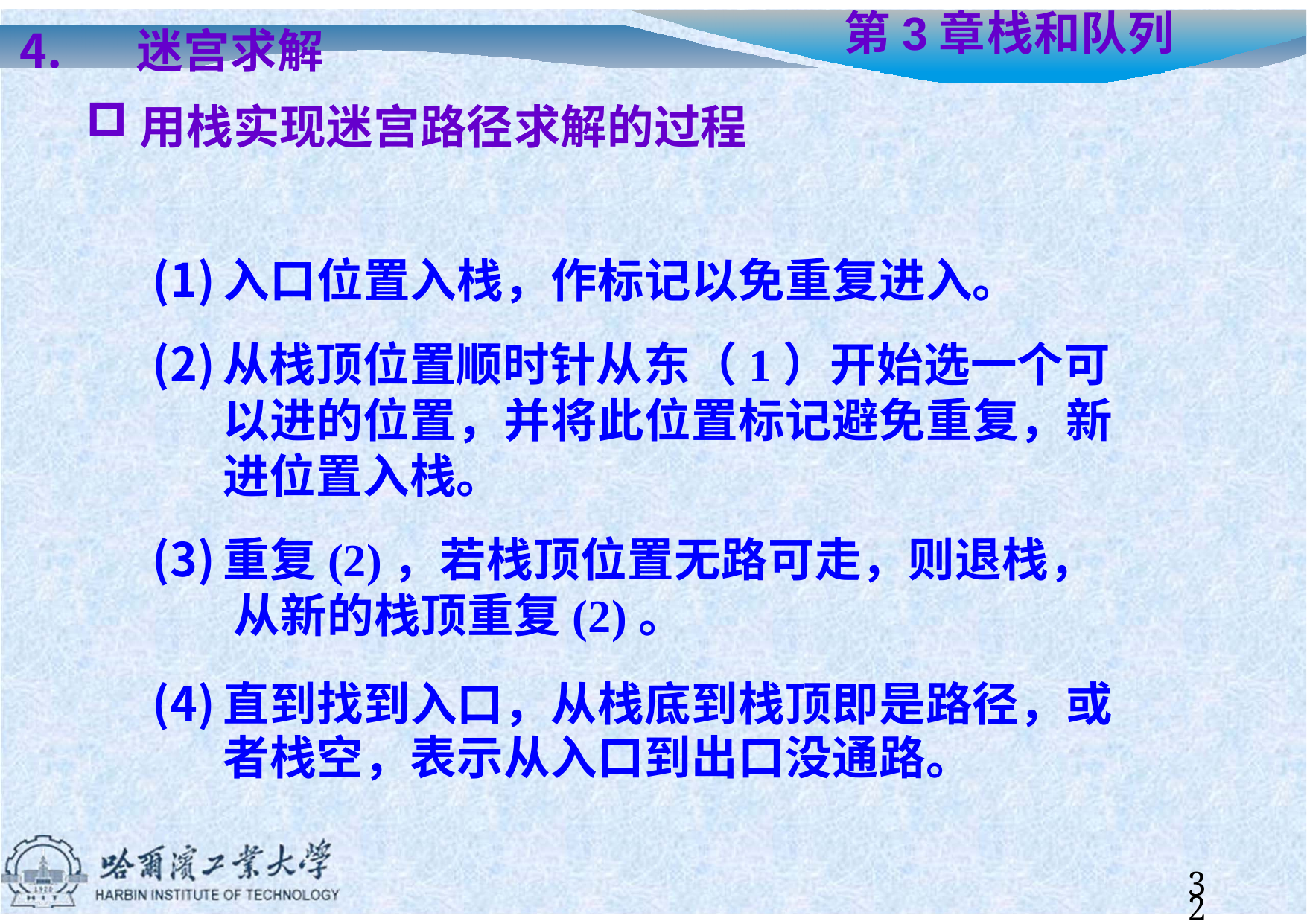

迷宫求解
用栈实现迷宫路径求解的过程
# 第3章	栈和队列

入口位置入栈，作标记以免重复进入。
从栈顶位置顺时针从东（1）开始选一个可 以进的位置，并将此位置标记避免重复，新 进位置入栈。
重复(2)，若栈顶位置无路可走，则退栈， 从新的栈顶重复(2)。
直到找到入口，从栈底到栈顶即是路径，或 者栈空，表示从入口到出口没通路。

32